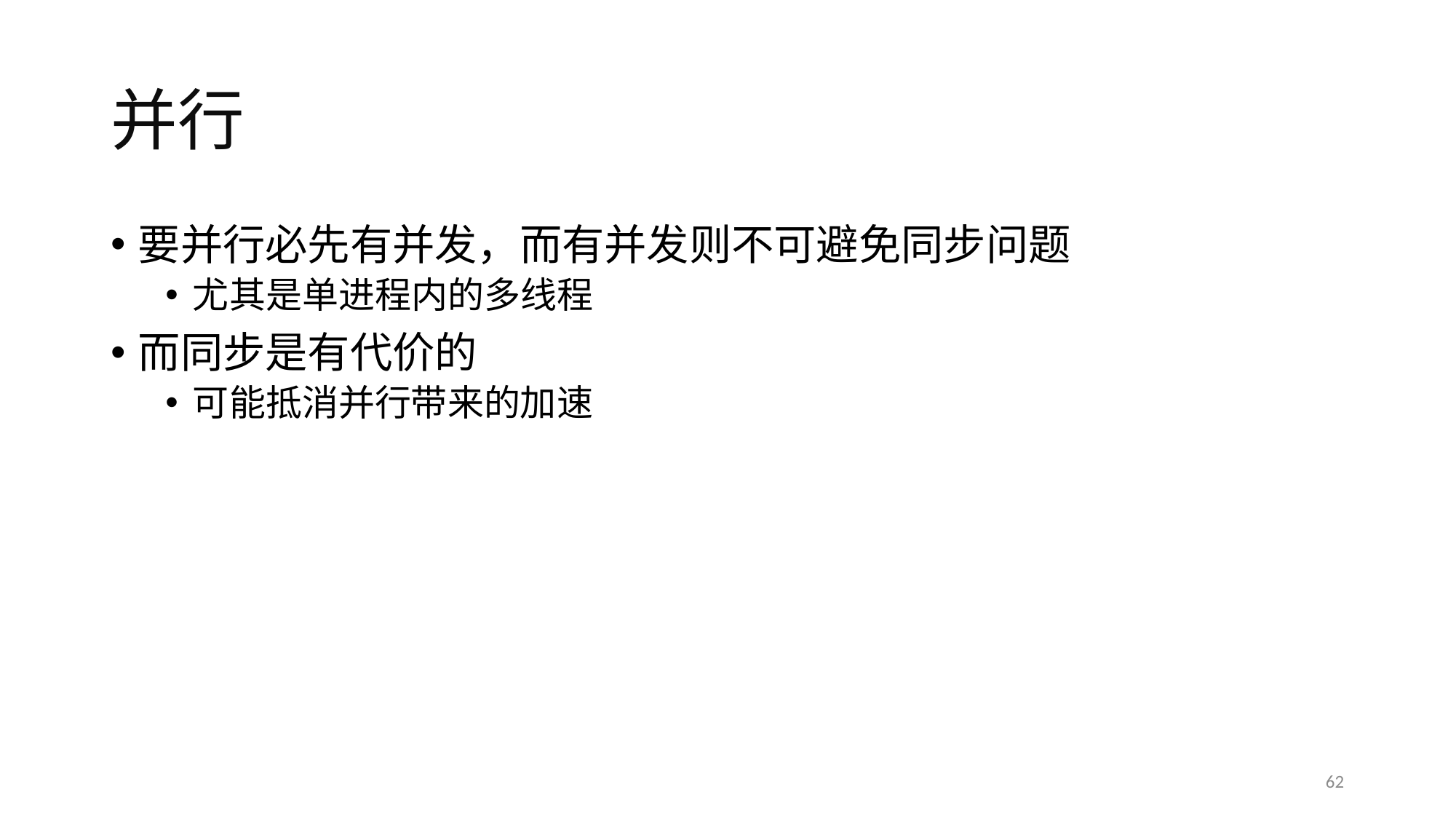

# 并行
要并行必先有并发，而有并发则不可避免同步问题
尤其是单进程内的多线程
而同步是有代价的
可能抵消并行带来的加速
62